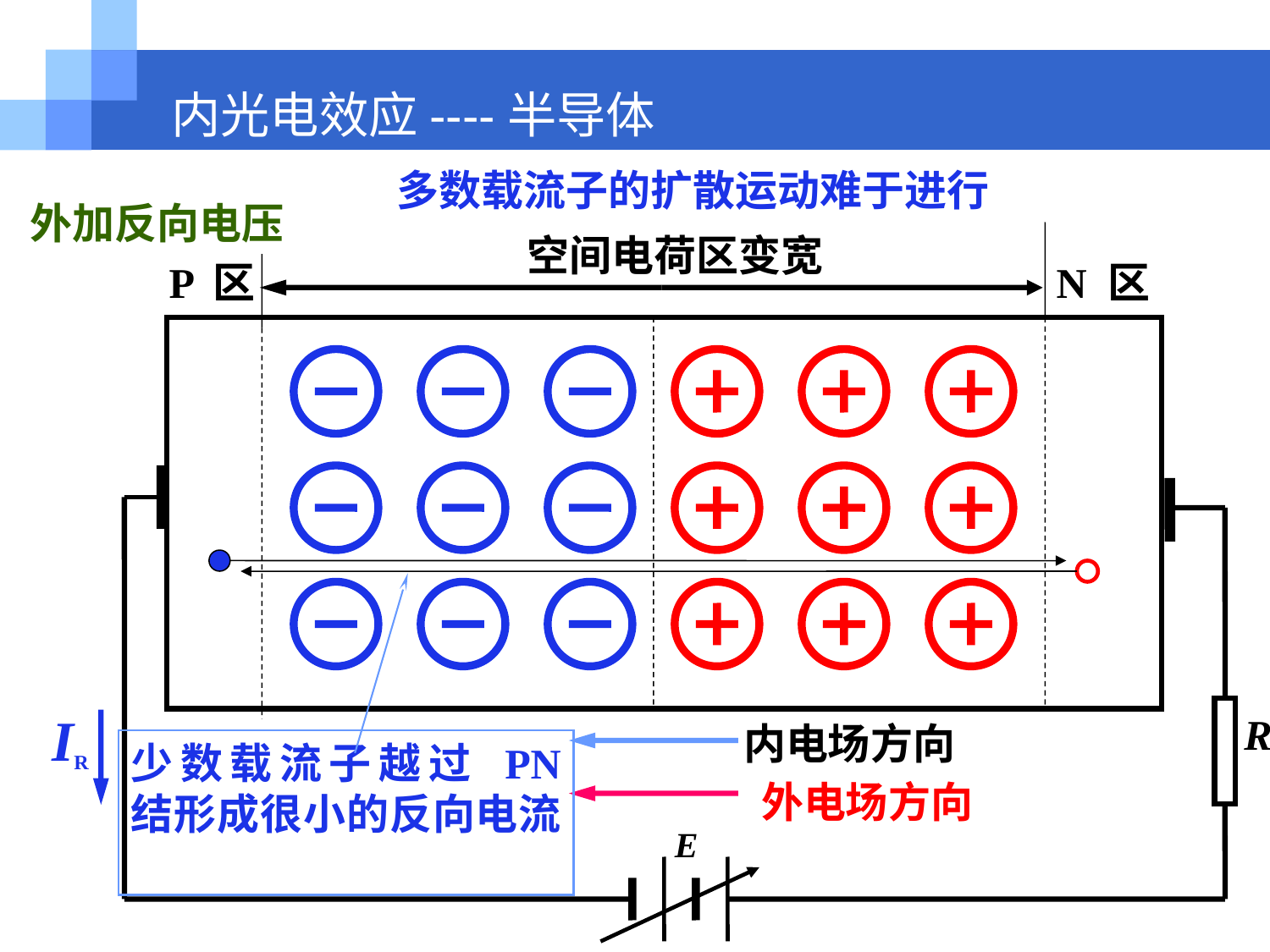

内光电效应----半导体
多数载流子的扩散运动难于进行
外加反向电压
空间电荷区变宽

P 区
N 区

IR

R
内电场方向

少数载流子越过 PN 结形成很小的反向电流
外电场方向

E